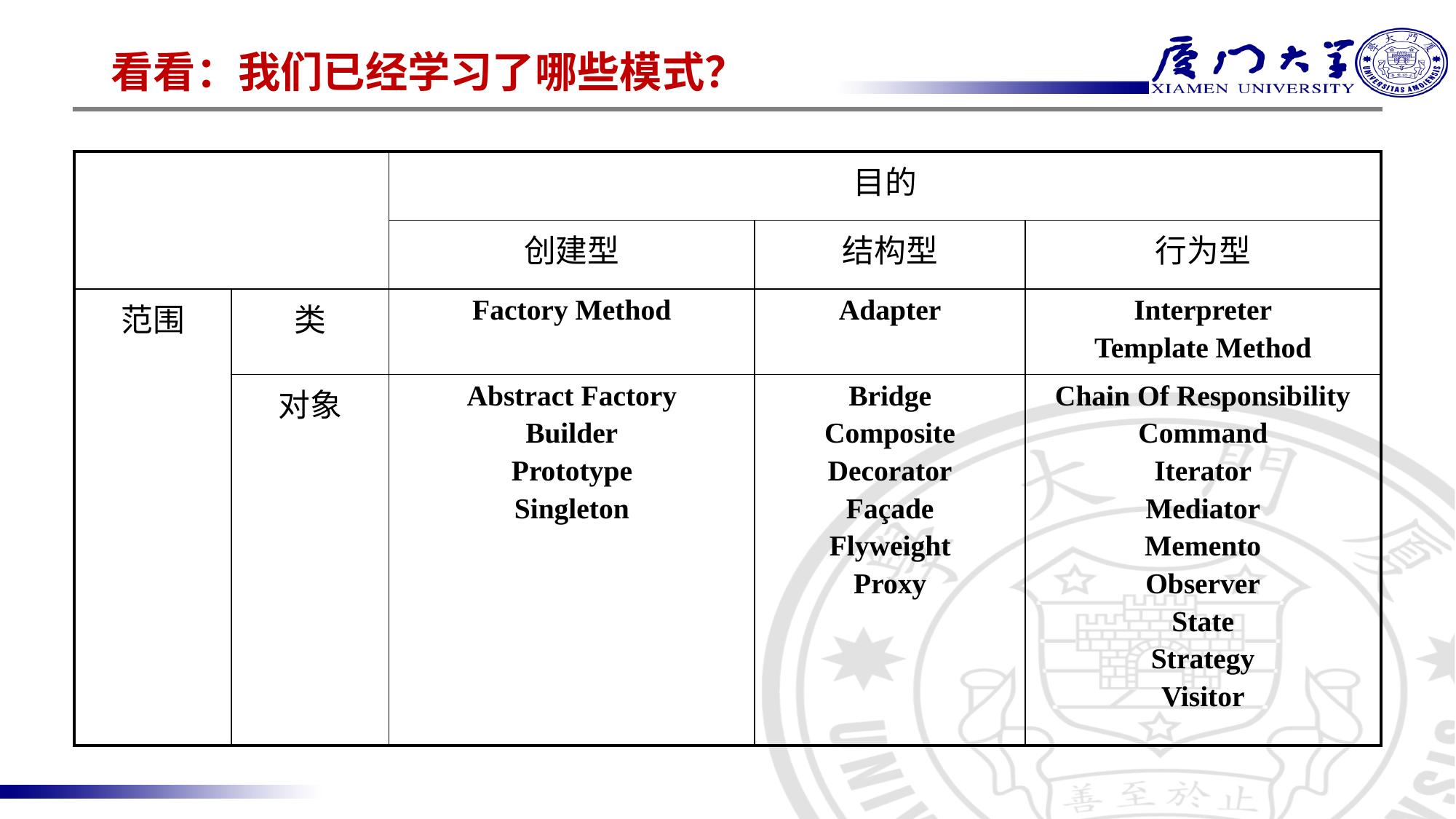

看看：我们已经学习了哪些模式？
|  |  | 目的 |  |  |
| --- | --- | --- | --- | --- |
|  |  | 创建型 | 结构型 | 行为型 |
| 范围 | 类 | Factory Method | Adapter | Interpreter Template Method |
|  | 对象 | Abstract Factory Builder Prototype Singleton | Bridge Composite Decorator Façade Flyweight Proxy | Chain Of Responsibility Command Iterator Mediator Memento Observer State Strategy Visitor |